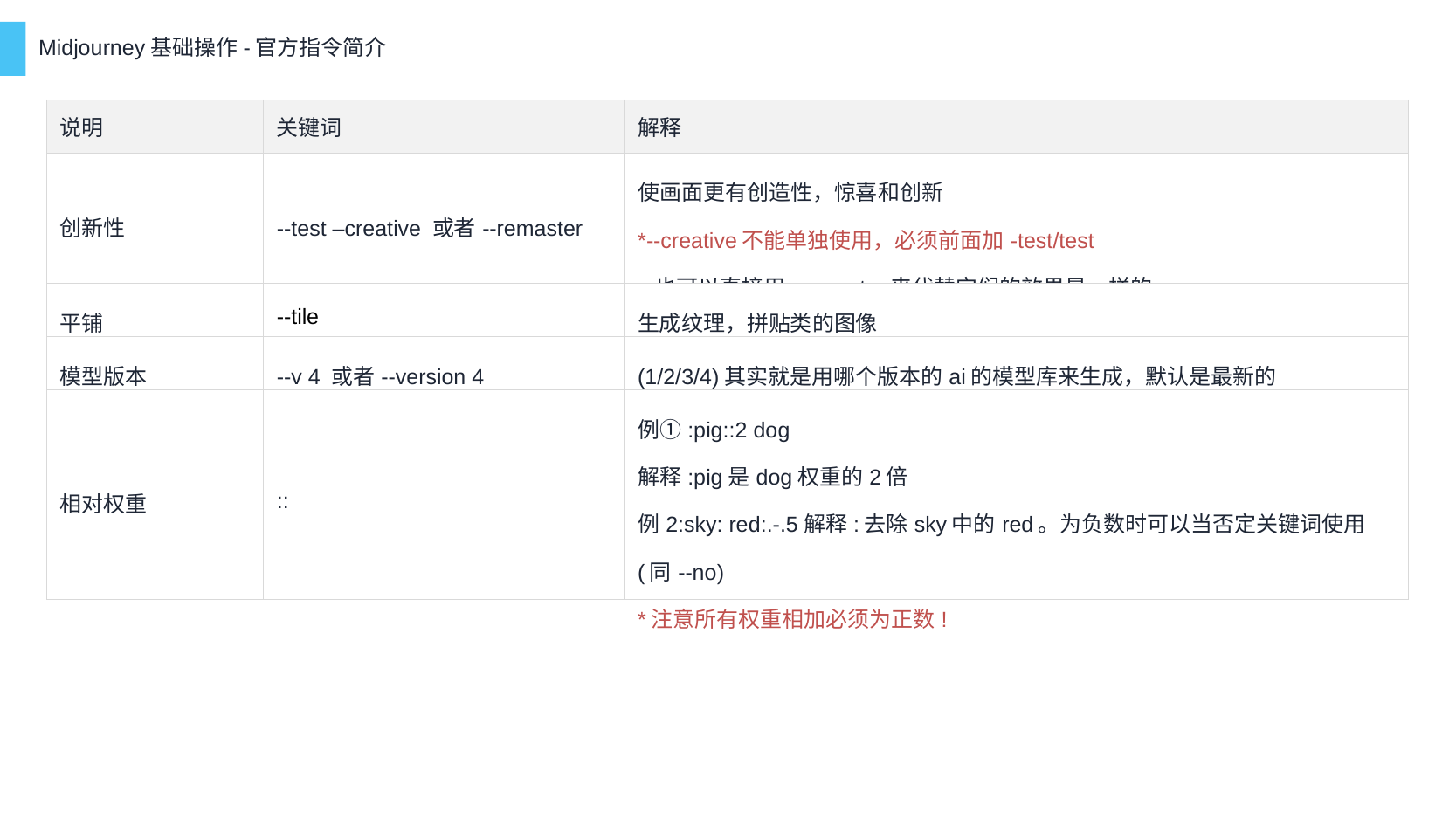

Midjourney基础操作-官方指令简介
| 说明 | 关键词 | 解释 |
| --- | --- | --- |
| 创新性 | --test –creative 或者--remaster | 使画面更有创造性，惊喜和创新 \*--creative不能单独使用，必须前面加-test/test p也可以直接用-remaster来代替它们的效果是一样的 |
| 平铺 | --tile | 生成纹理，拼贴类的图像 |
| 模型版本 | --v 4 或者--version 4 | (1/2/3/4)其实就是用哪个版本的ai的模型库来生成，默认是最新的 |
| 相对权重 | :: | 例①:pig::2 dog 解释:pig是dog权重的2倍 例2:sky: red:.-.5解释:去除sky中的red。为负数时可以当否定关键词使用(同--no) \*注意所有权重相加必须为正数! |